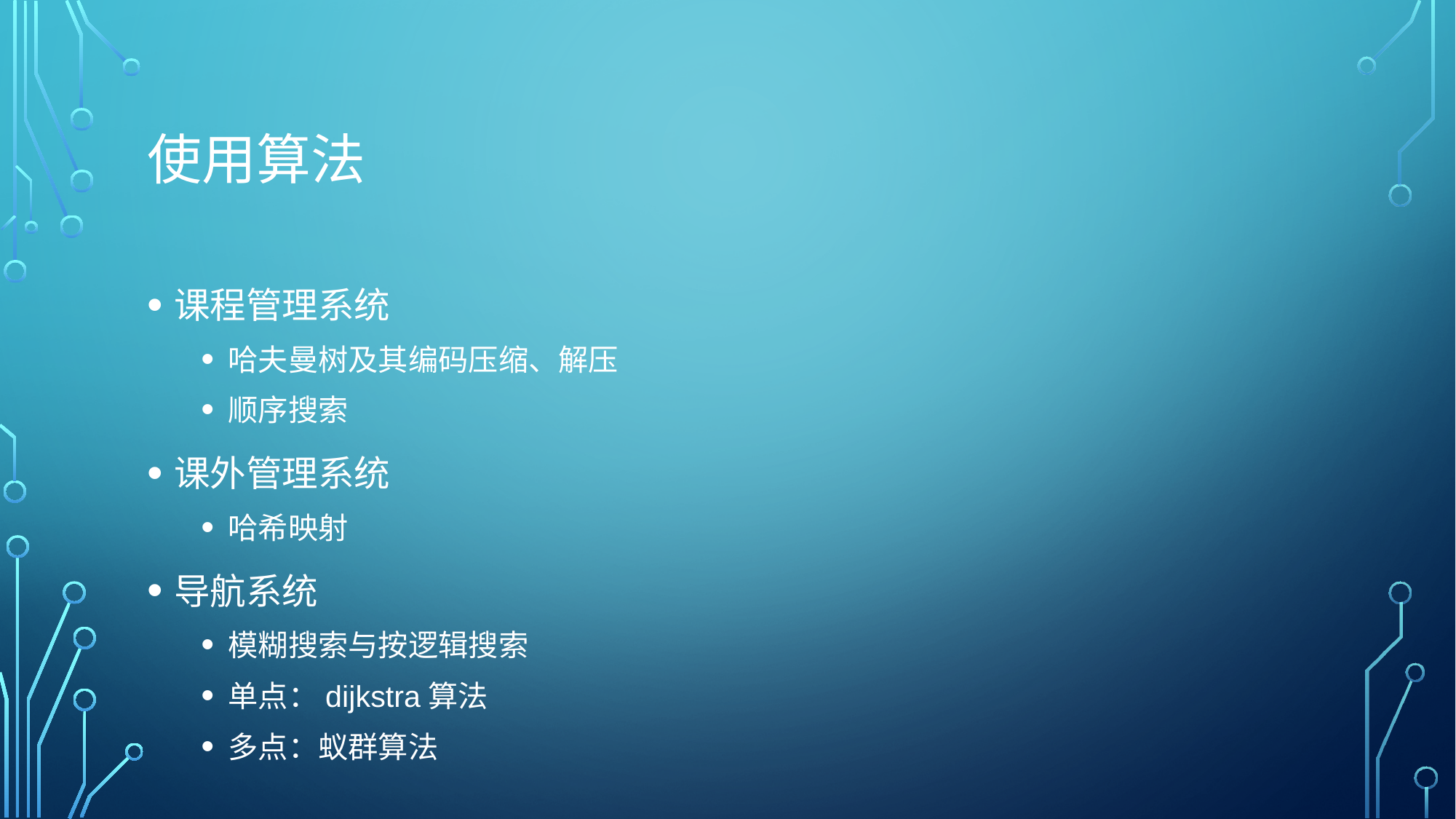

# 使用算法
课程管理系统
哈夫曼树及其编码压缩、解压
顺序搜索
课外管理系统
哈希映射
导航系统
模糊搜索与按逻辑搜索
单点：dijkstra算法
多点：蚁群算法